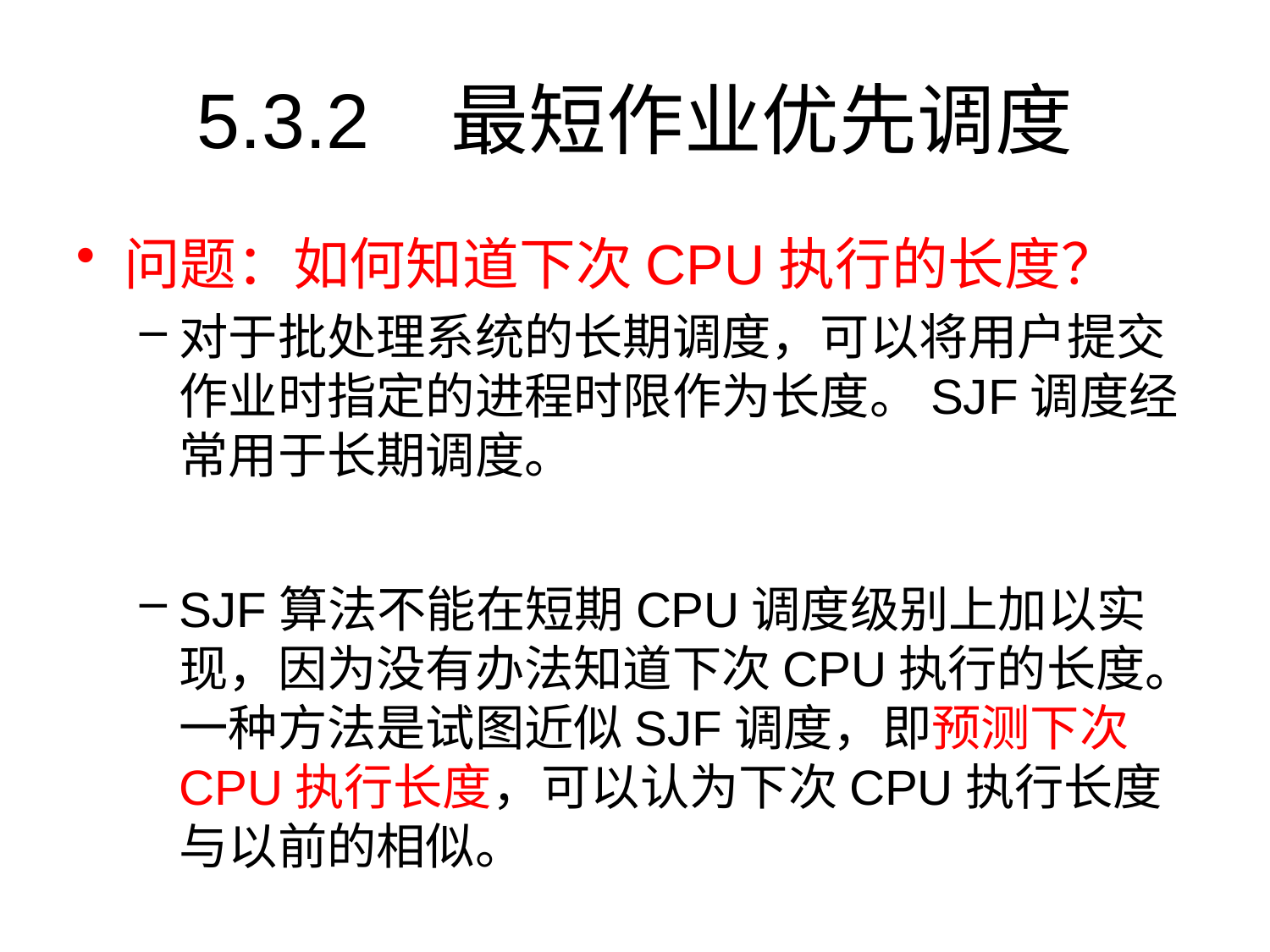

# 5.3.2	最短作业优先调度
问题：如何知道下次CPU执行的长度？
对于批处理系统的长期调度，可以将用户提交作业时指定的进程时限作为长度。SJF调度经常用于长期调度。

SJF算法不能在短期CPU调度级别上加以实现，因为没有办法知道下次CPU执行的长度。一种方法是试图近似SJF调度，即预测下次CPU执行长度，可以认为下次CPU执行长度与以前的相似。